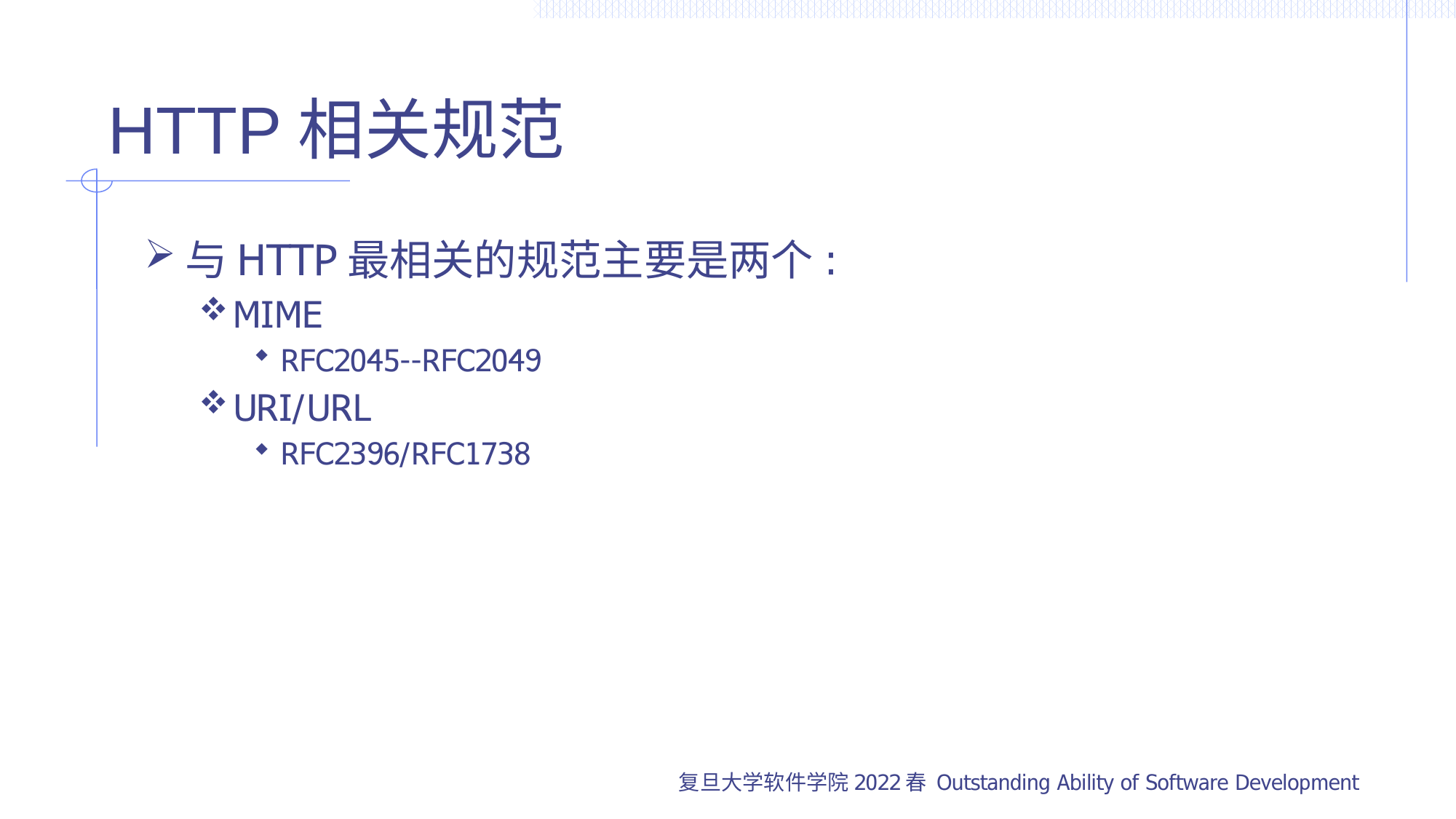

# HTTP相关规范
与HTTP最相关的规范主要是两个:
MIME
RFC2045--RFC2049
URI/URL
RFC2396/RFC1738